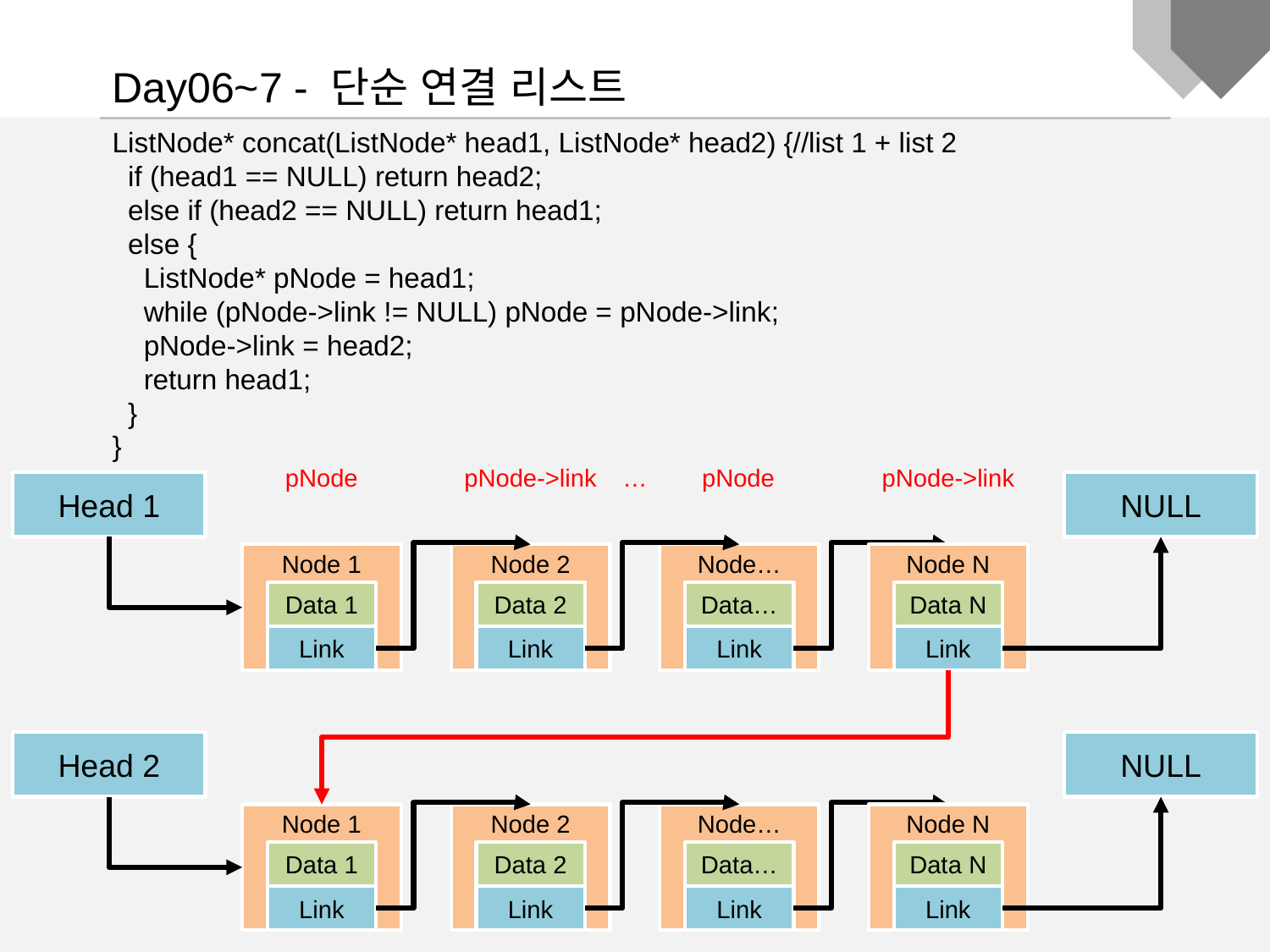

Day06~7 - 단순 연결 리스트
ListNode* concat(ListNode* head1, ListNode* head2) {//list 1 + list 2
  if (head1 == NULL) return head2;
  else if (head2 == NULL) return head1;
  else {
    ListNode* pNode = head1;
    while (pNode->link != NULL) pNode = pNode->link;
    pNode->link = head2;
    return head1;
  }
}
pNode
pNode->link
…
pNode
pNode->link
Head 1
NULL
Node 1

Data 1
Link
Node 2

Data 2
Link
Node…

Data…
Link
Node N

Data N
Link
Head 2
NULL
Node 1

Data 1
Link
Node 2

Data 2
Link
Node…

Data…
Link
Node N

Data N
Link